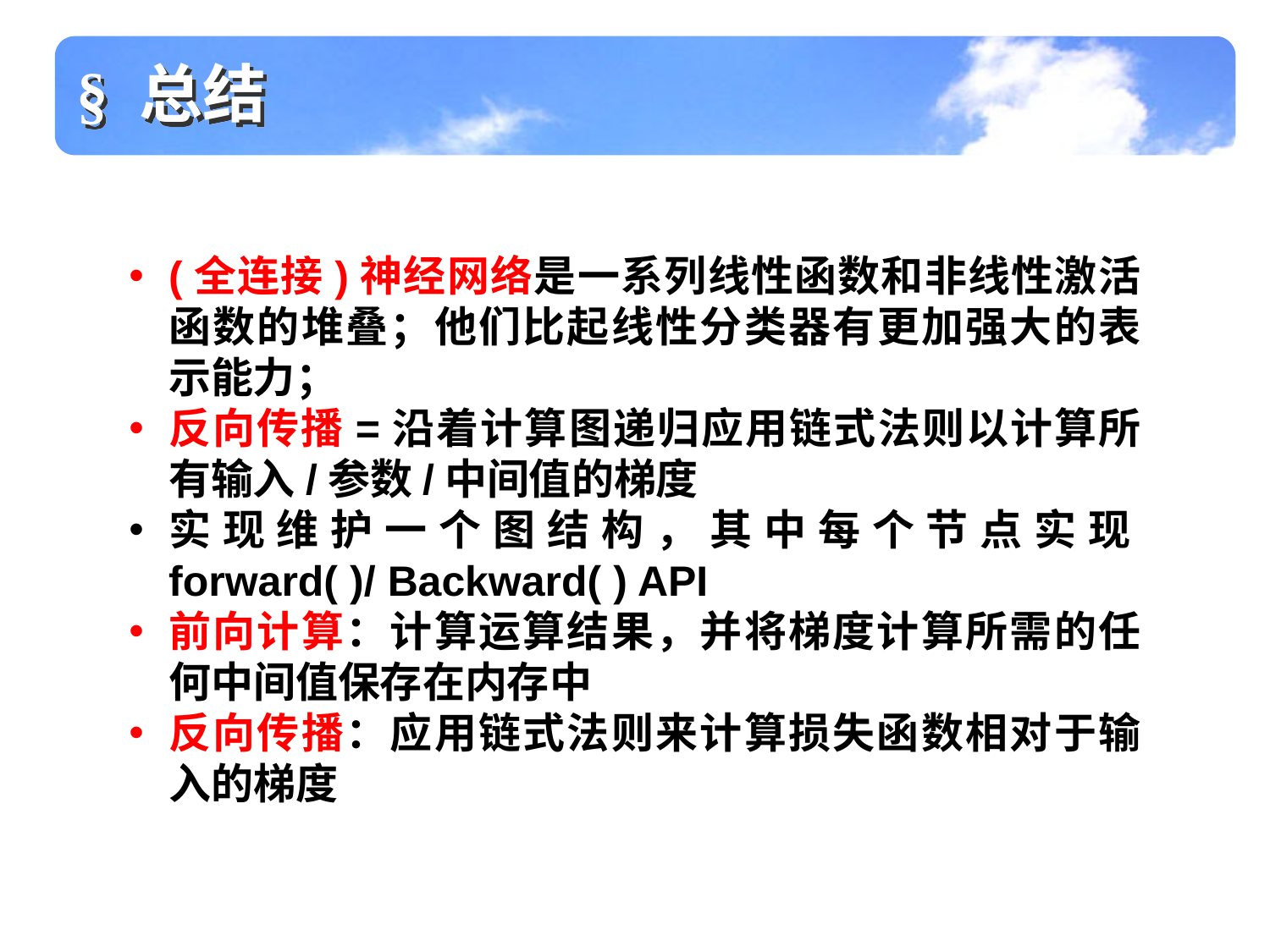

§ 总结
(全连接)神经网络是一系列线性函数和非线性激活函数的堆叠；他们比起线性分类器有更加强大的表示能力；
反向传播=沿着计算图递归应用链式法则以计算所有输入/参数/中间值的梯度
实现维护一个图结构，其中每个节点实现forward( )/ Backward( ) API
前向计算：计算运算结果，并将梯度计算所需的任何中间值保存在内存中
反向传播：应用链式法则来计算损失函数相对于输入的梯度